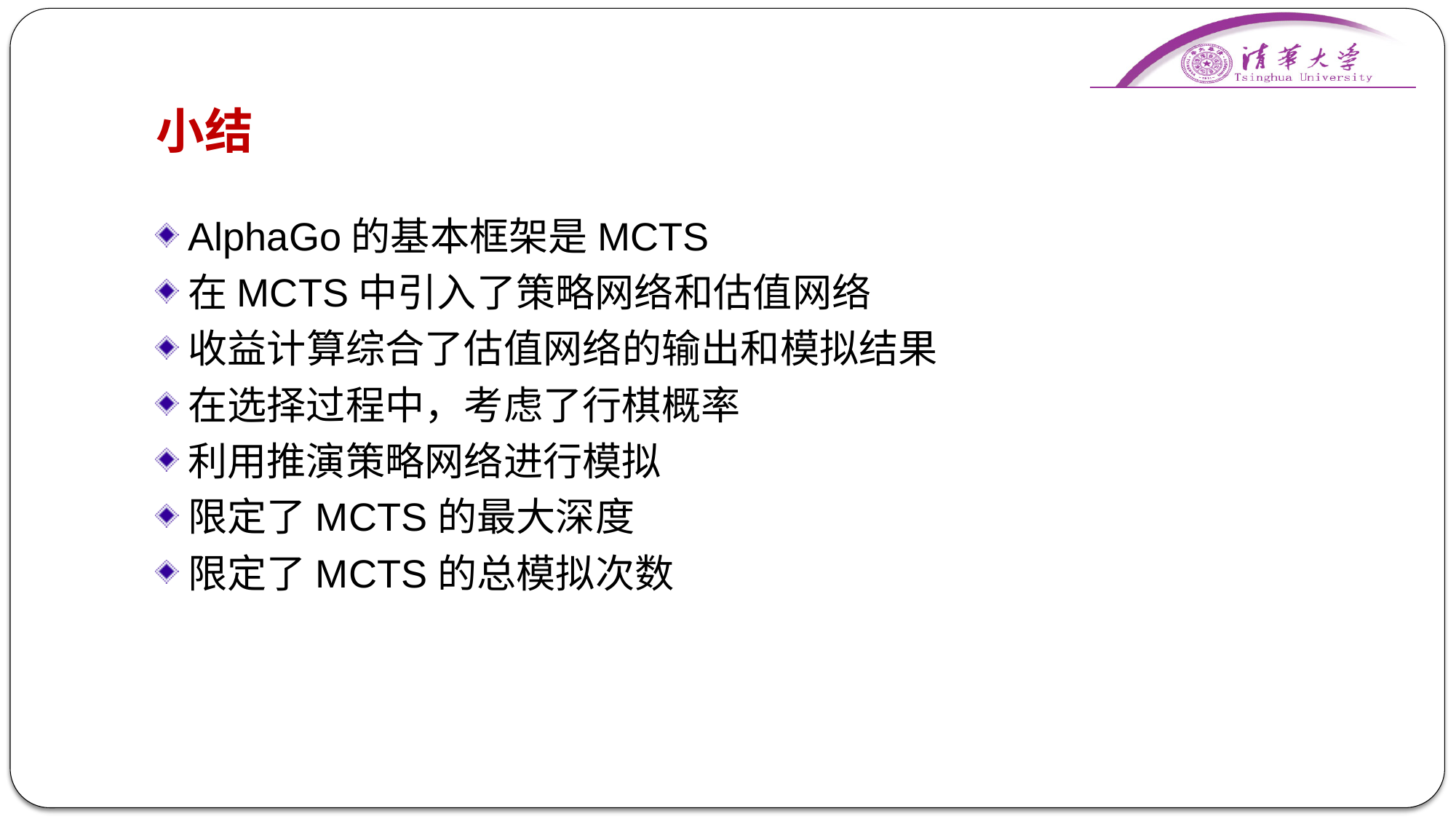

# 小结
AlphaGo的基本框架是MCTS
在MCTS中引入了策略网络和估值网络
收益计算综合了估值网络的输出和模拟结果
在选择过程中，考虑了行棋概率
利用推演策略网络进行模拟
限定了MCTS的最大深度
限定了MCTS的总模拟次数